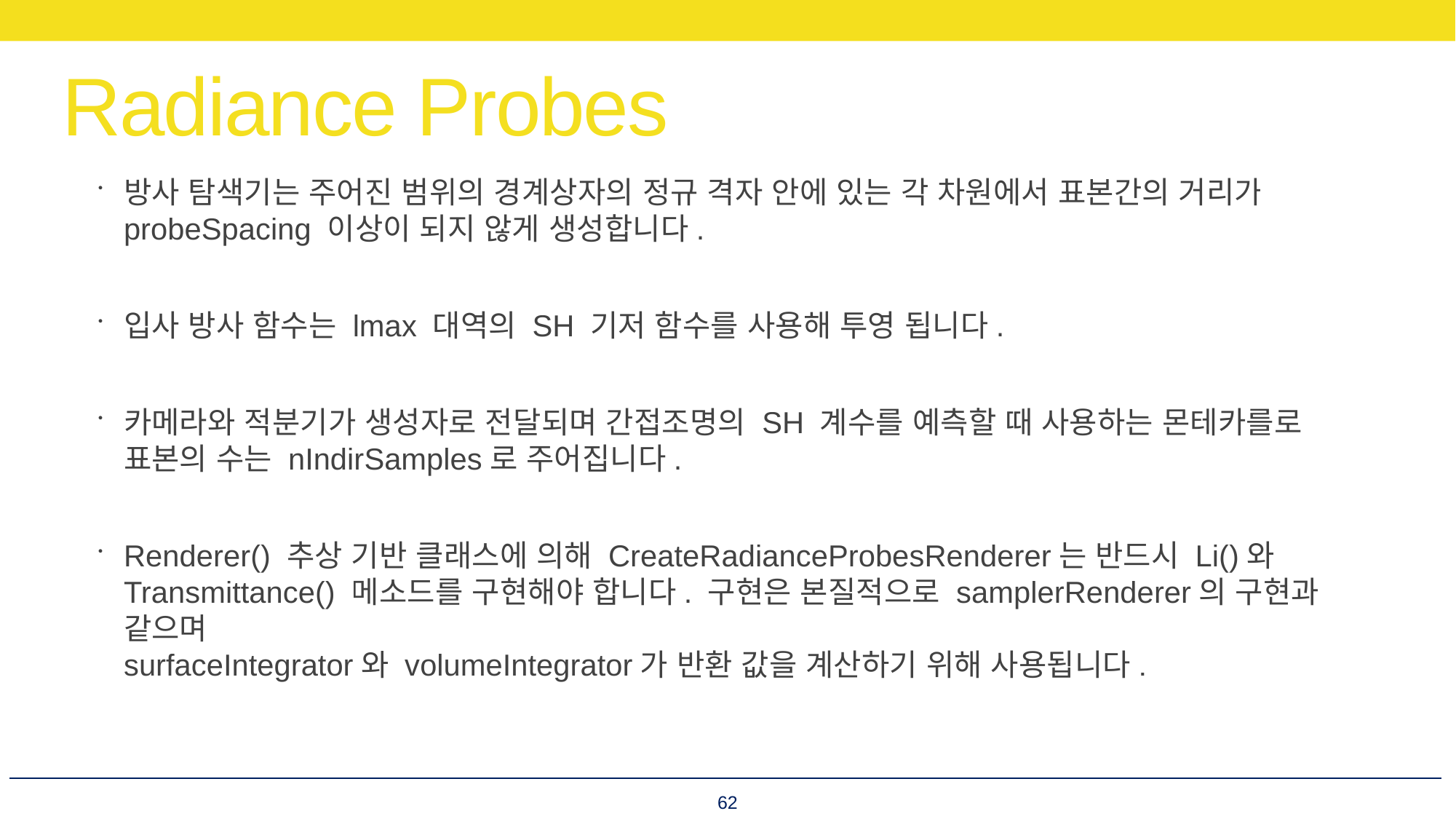

# Radiance Probes
방사 탐색기는 주어진 범위의 경계상자의 정규 격자 안에 있는 각 차원에서 표본간의 거리가 probeSpacing 이상이 되지 않게 생성합니다.

입사 방사 함수는 lmax 대역의 SH 기저 함수를 사용해 투영 됩니다.

카메라와 적분기가 생성자로 전달되며 간접조명의 SH 계수를 예측할 때 사용하는 몬테카를로 표본의 수는 nIndirSamples로 주어집니다.

Renderer() 추상 기반 클래스에 의해 CreateRadianceProbesRenderer는 반드시 Li()와 Transmittance() 메소드를 구현해야 합니다. 구현은 본질적으로 samplerRenderer의 구현과 같으며
surfaceIntegrator와 volumeIntegrator가 반환 값을 계산하기 위해 사용됩니다.
62